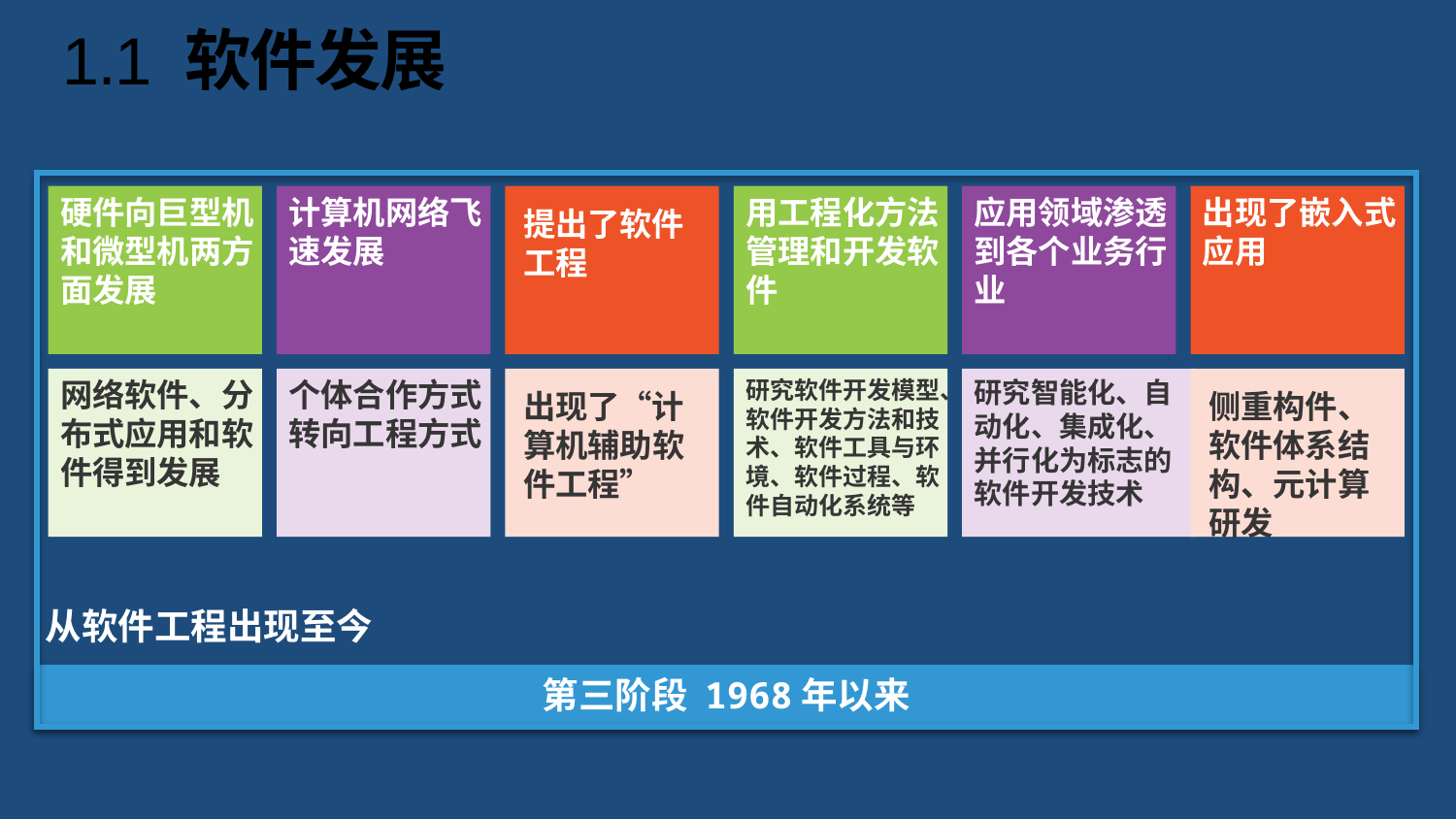

# 1.1 软件发展

硬件向巨型机和微型机两方面发展
计算机网络飞速发展
提出了软件工程
用工程化方法管理和开发软件
应用领域渗透到各个业务行业
出现了嵌入式应用
网络软件、分布式应用和软件得到发展
个体合作方式转向工程方式
出现了“计算机辅助软件工程”
研究软件开发模型、软件开发方法和技术、软件工具与环境、软件过程、软件自动化系统等
研究智能化、自动化、集成化、并行化为标志的软件开发技术
侧重构件、软件体系结构、元计算研发
从软件工程出现至今

第三阶段 1968年以来